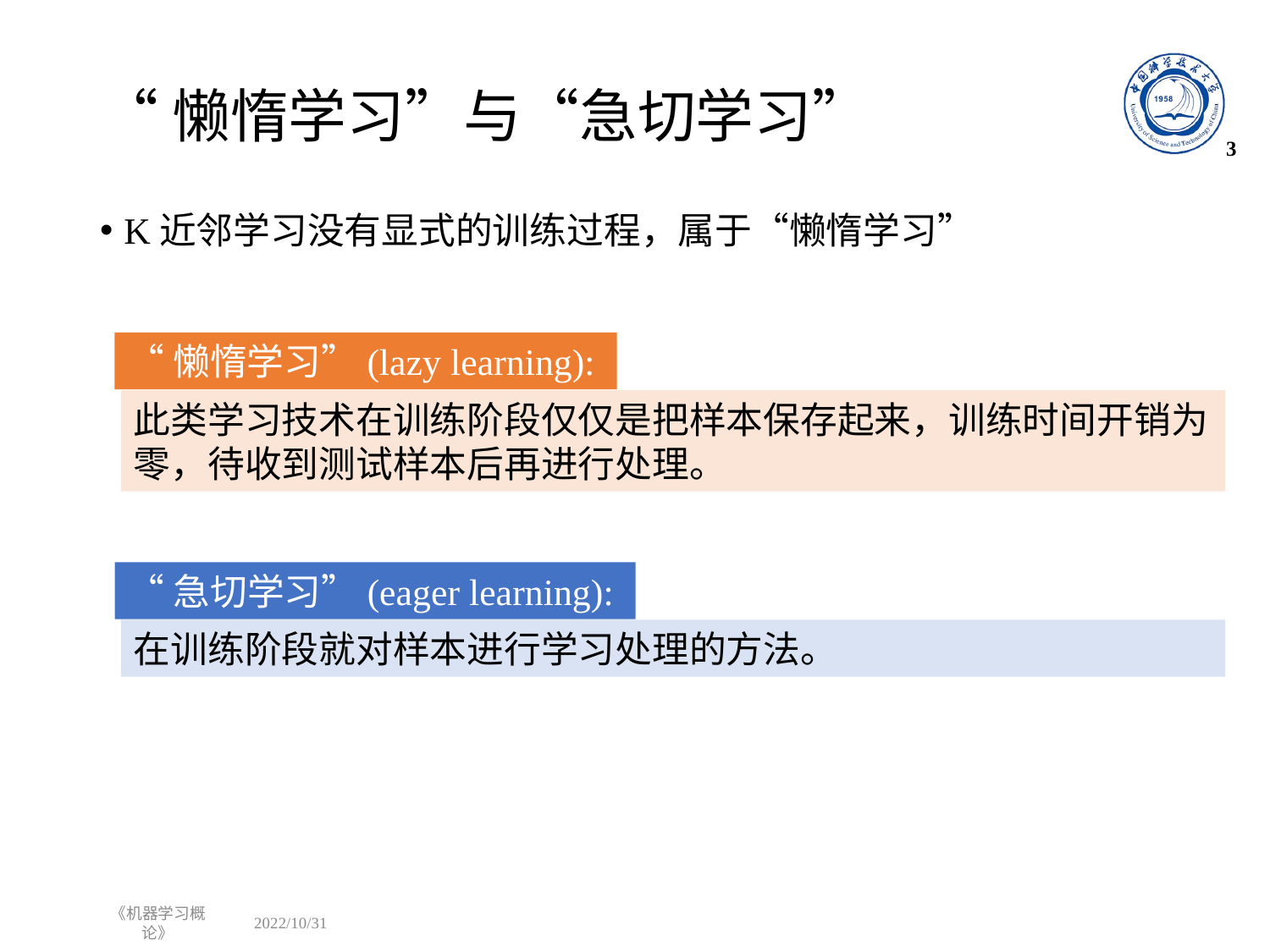

# “懒惰学习”与“急切学习”
3
K近邻学习没有显式的训练过程，属于“懒惰学习”

“懒惰学习”(lazy learning):
此类学习技术在训练阶段仅仅是把样本保存起来，训练时间开销为零，待收到测试样本后再进行处理。
“急切学习”(eager learning):
在训练阶段就对样本进行学习处理的方法。
《机器学习概论》
2022/10/31